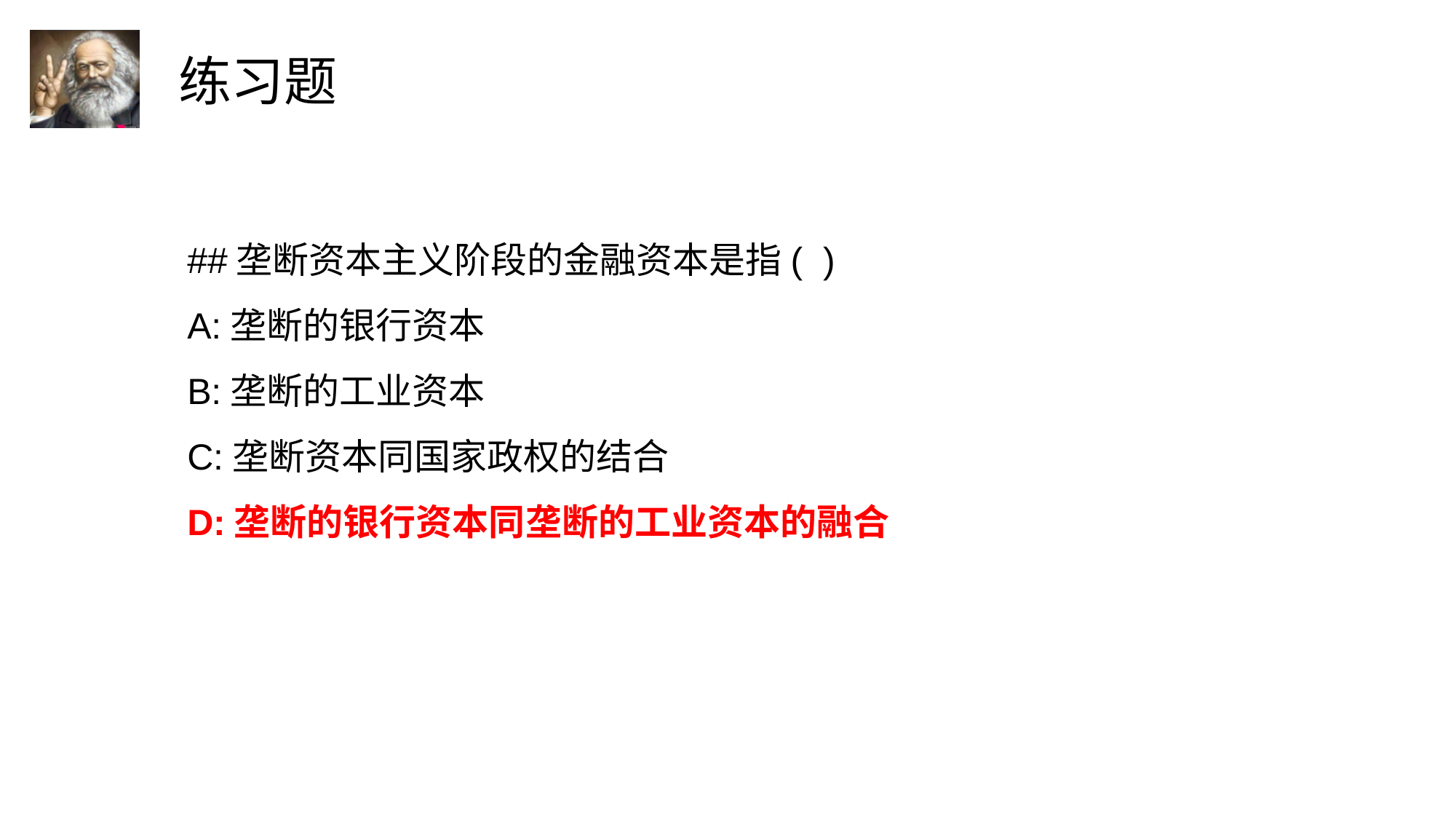

##垄断资本主义阶段的金融资本是指(  )
A:垄断的银行资本
B:垄断的工业资本
C:垄断资本同国家政权的结合
D:垄断的银行资本同垄断的工业资本的融合